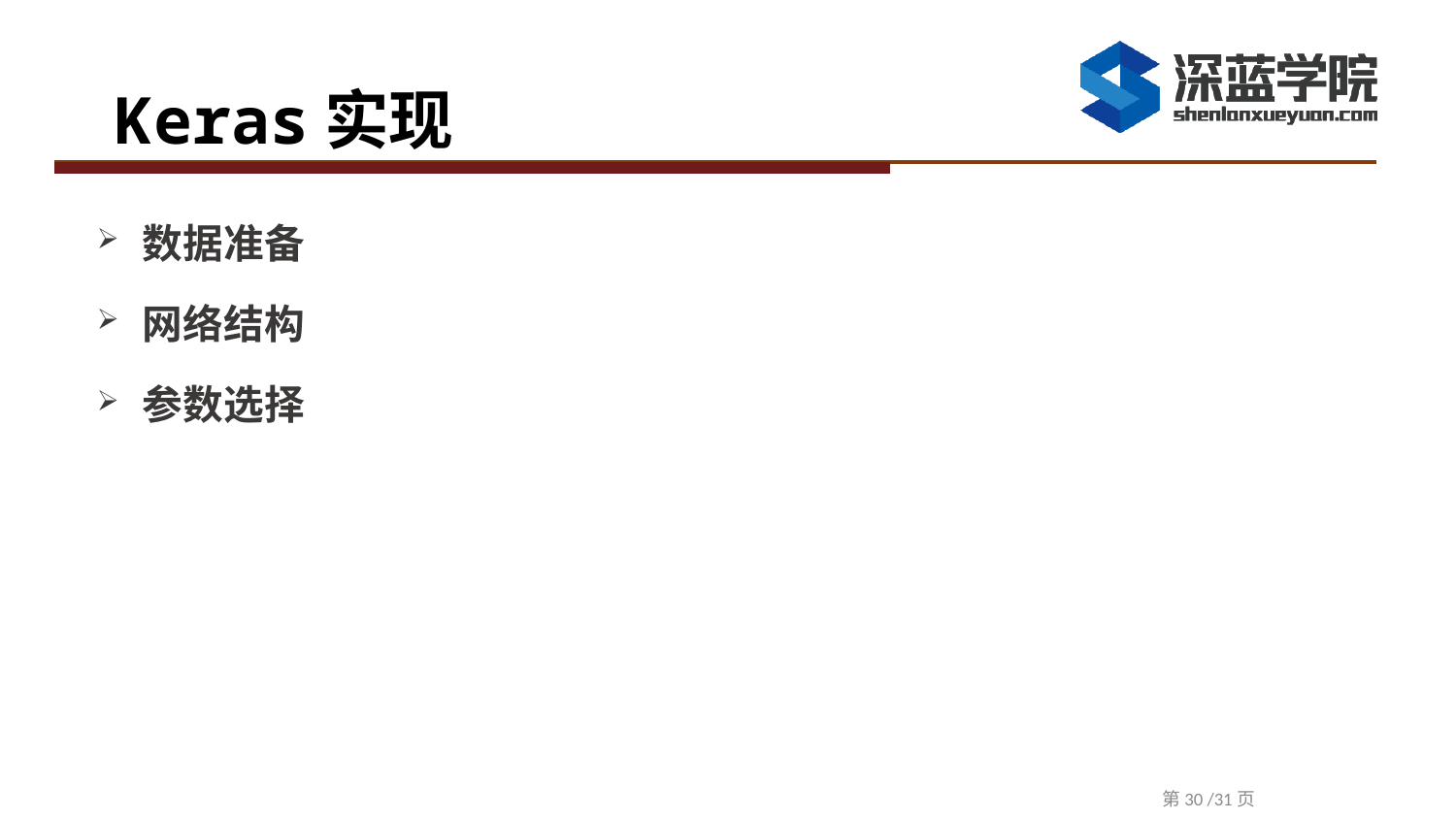

# Keras实现
数据准备
网络结构
参数选择
第30 /31页